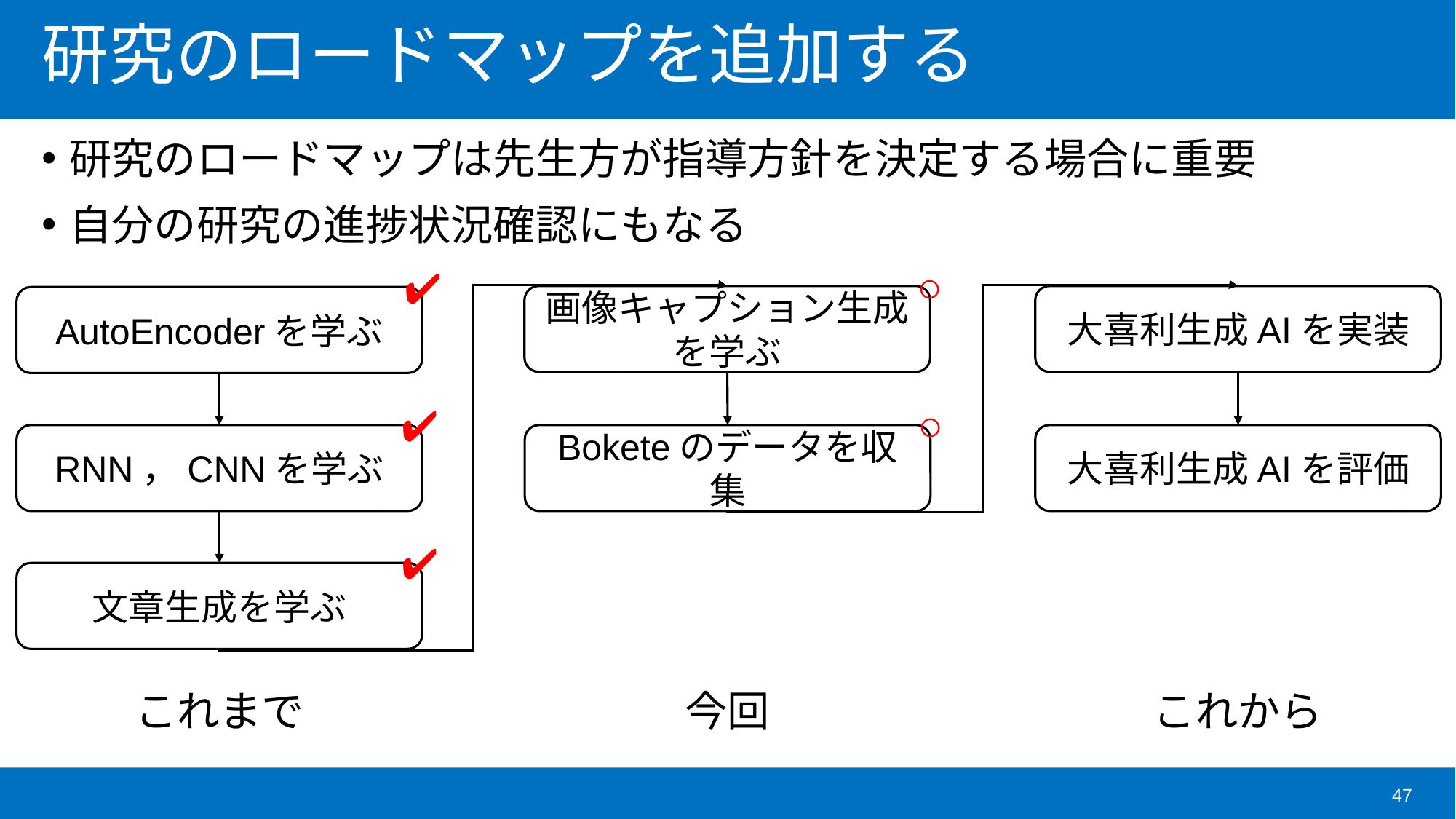

# 研究のロードマップを追加する
研究のロードマップは先生方が指導方針を決定する場合に重要
自分の研究の進捗状況確認にもなる
○
✔︎
画像キャプション生成を学ぶ
大喜利生成AIを実装
AutoEncoderを学ぶ
○
✔︎
RNN，CNNを学ぶ
Boketeのデータを収集
大喜利生成AIを評価
✔︎
文章生成を学ぶ
これまで
今回
これから
47